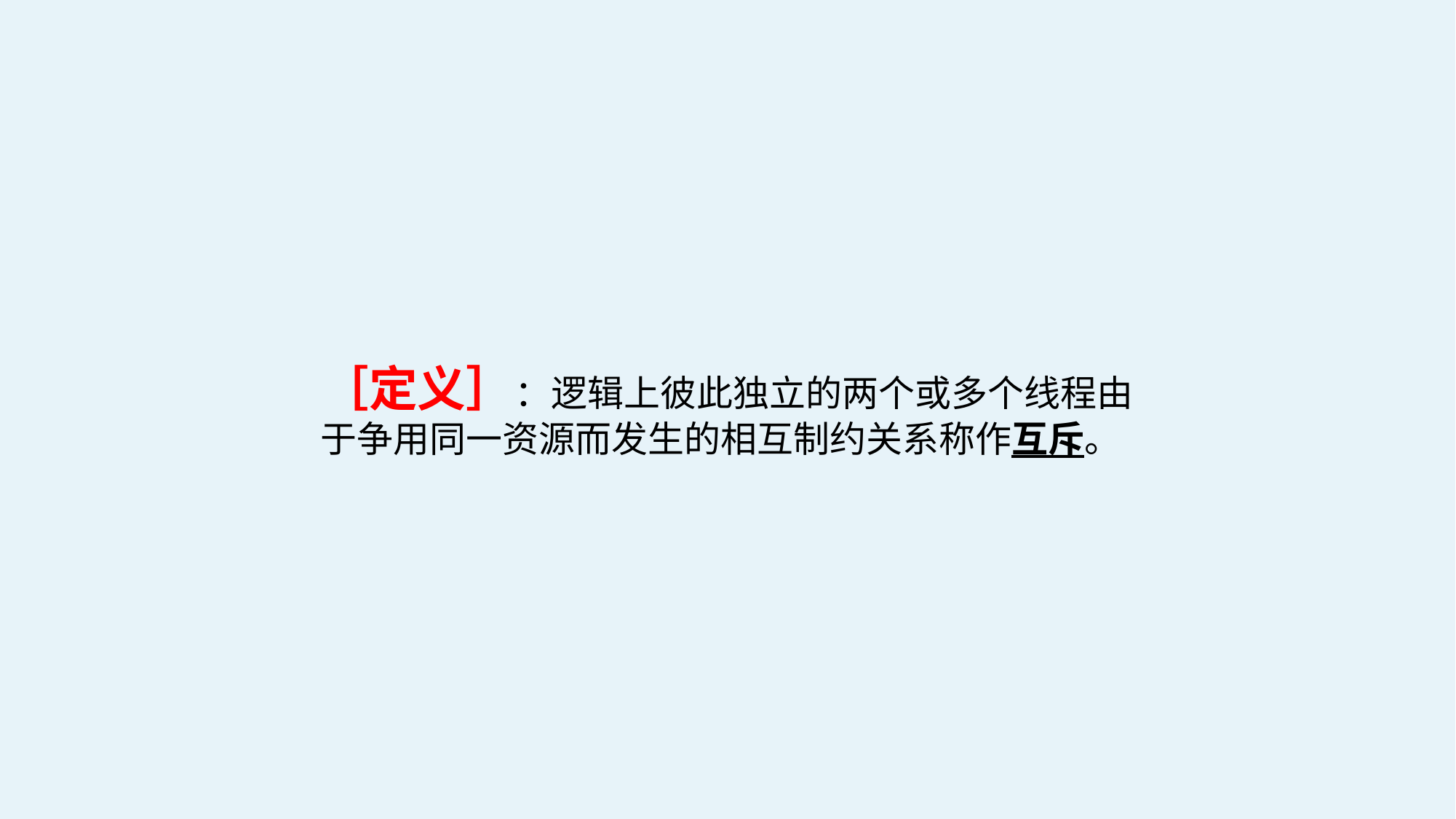

［定义］：逻辑上彼此独立的两个或多个线程由于争用同一资源而发生的相互制约关系称作互斥。